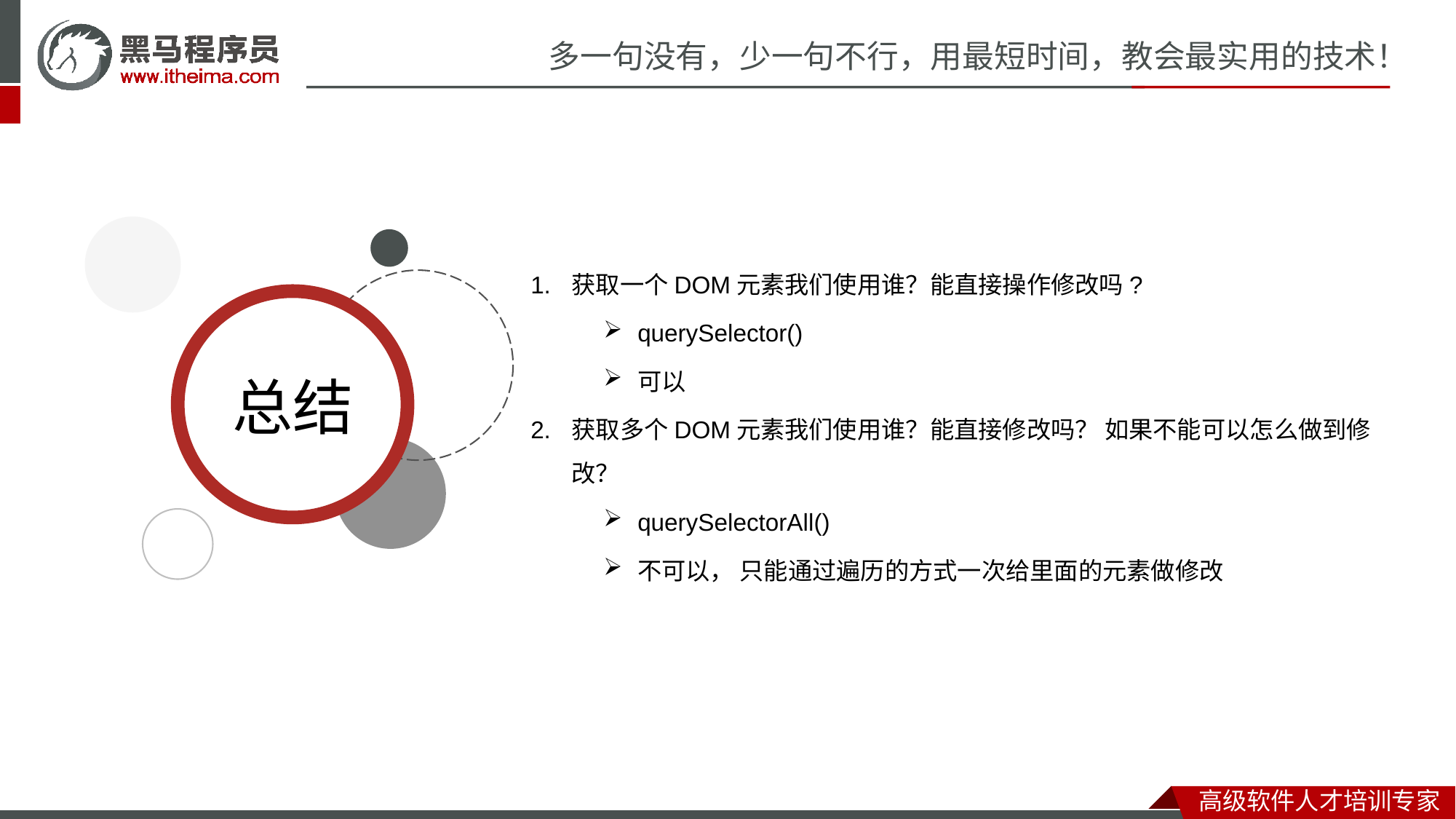

获取一个DOM元素我们使用谁？能直接操作修改吗?
querySelector()
可以
获取多个DOM元素我们使用谁？能直接修改吗？ 如果不能可以怎么做到修改？
querySelectorAll()
不可以， 只能通过遍历的方式一次给里面的元素做修改